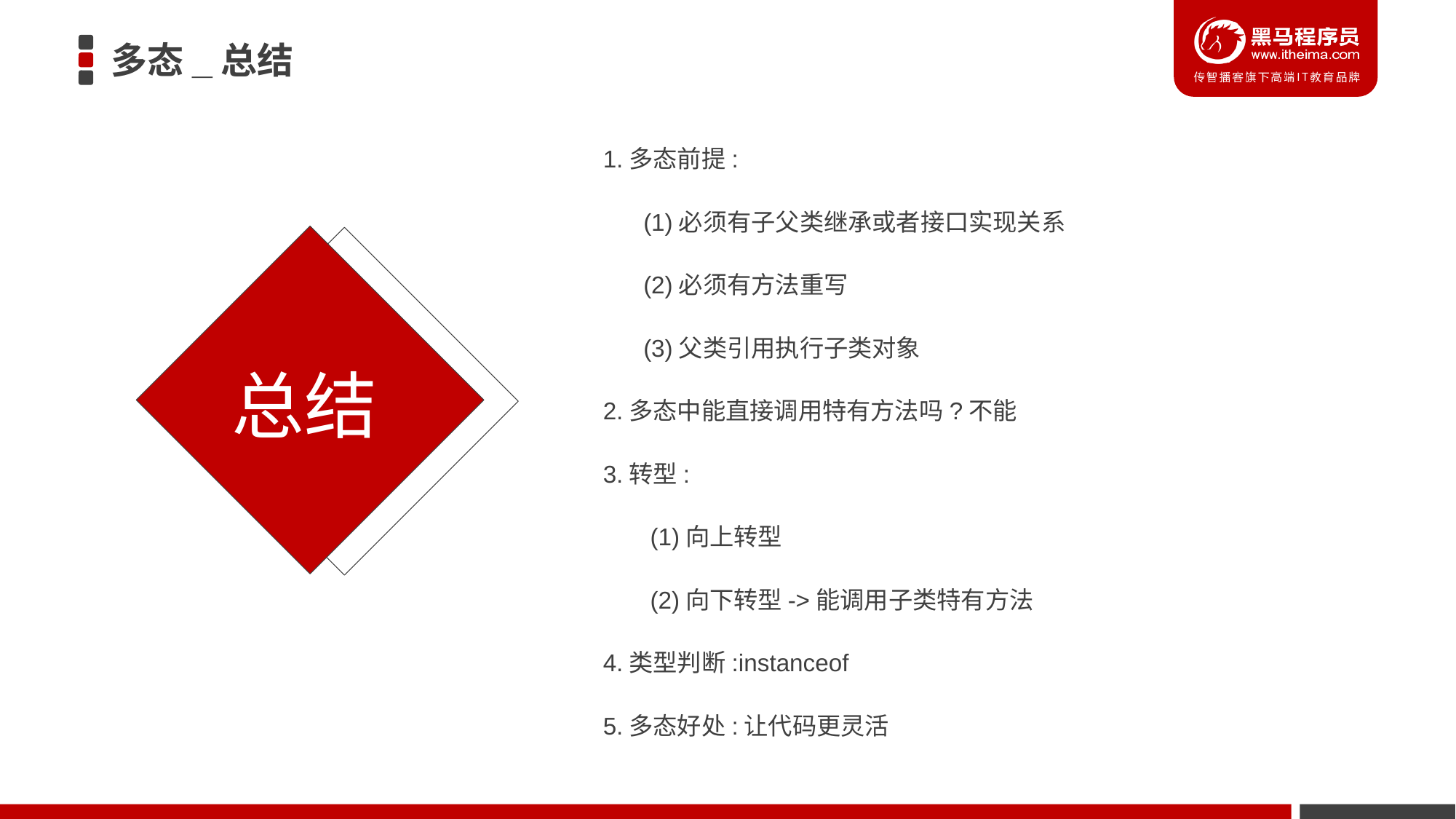

# 多态_总结
1.多态前提:
      (1)必须有子父类继承或者接口实现关系
      (2)必须有方法重写
      (3)父类引用执行子类对象
2.多态中能直接调用特有方法吗?不能
3.转型:
       (1)向上转型
       (2)向下转型->能调用子类特有方法
4.类型判断:instanceof
5.多态好处:让代码更灵活